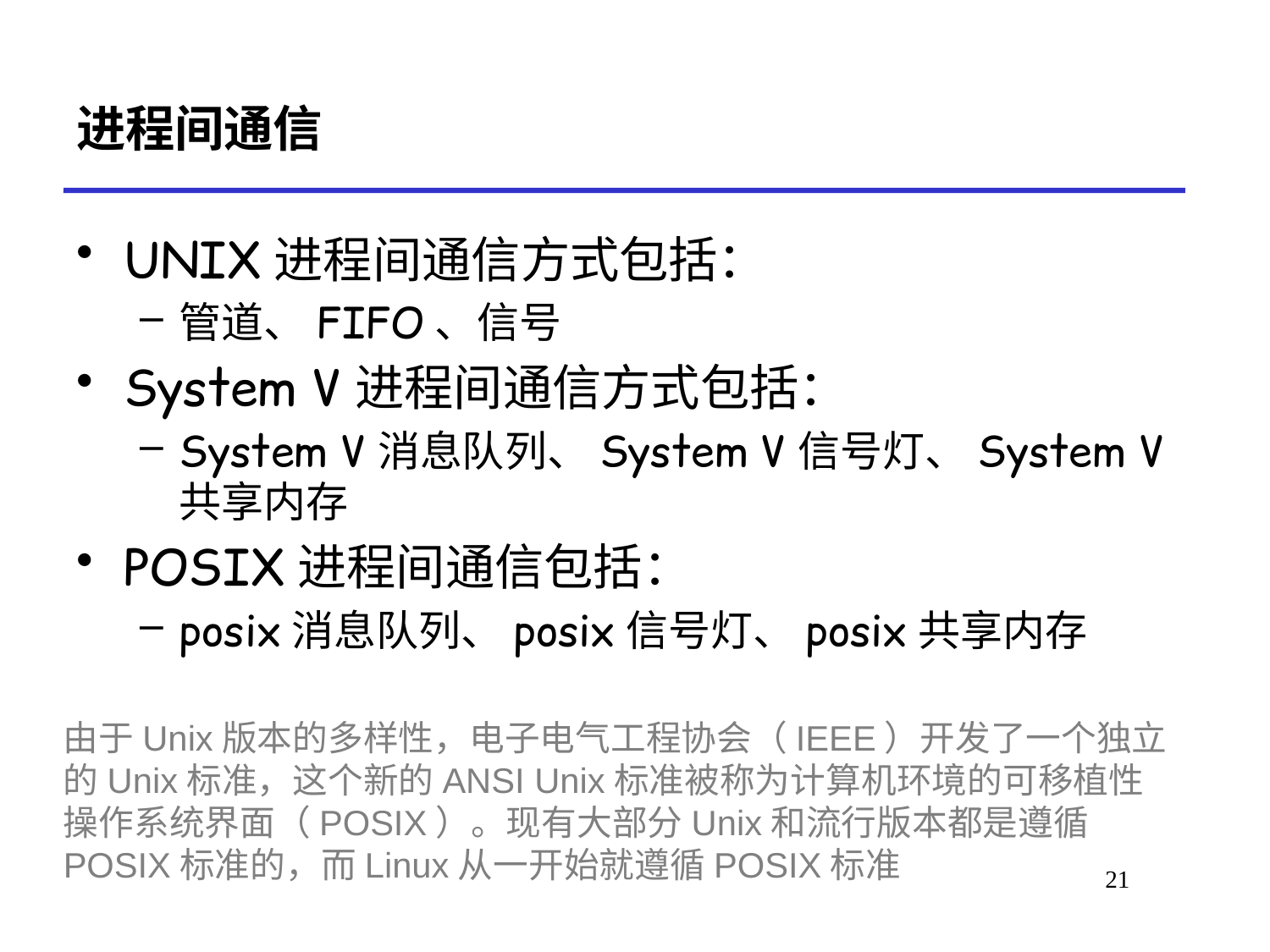

# 进程间通信
UNIX进程间通信方式包括：
管道、FIFO、信号
System V进程间通信方式包括：
System V消息队列、System V信号灯、System V共享内存
POSIX进程间通信包括：
posix消息队列、posix信号灯、posix共享内存
由于Unix版本的多样性，电子电气工程协会（IEEE）开发了一个独立的Unix标准，这个新的ANSI Unix标准被称为计算机环境的可移植性操作系统界面（POSIX）。现有大部分Unix和流行版本都是遵循POSIX标准的，而Linux从一开始就遵循POSIX标准
21